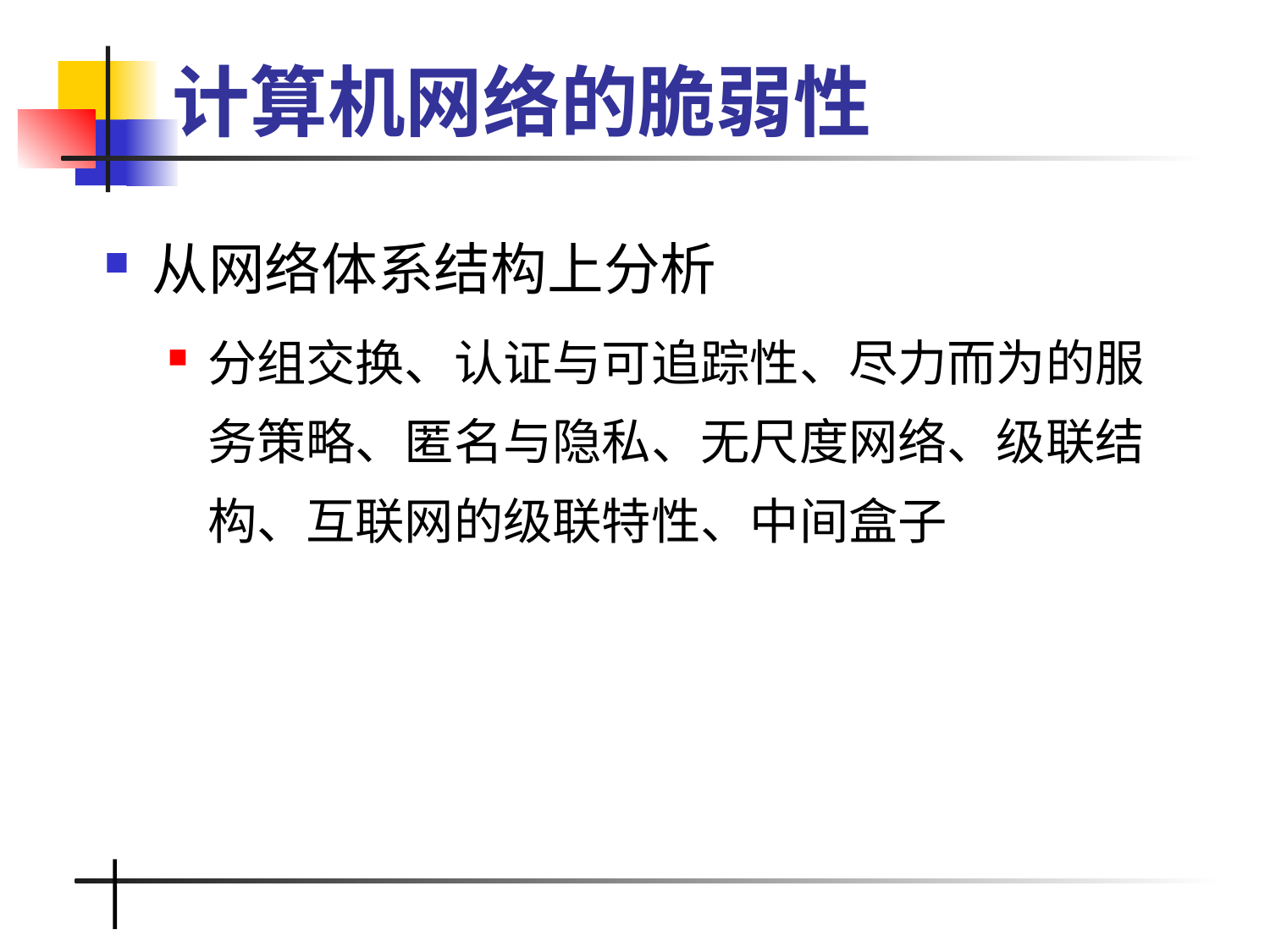

# 计算机网络的脆弱性
从网络体系结构上分析
分组交换、认证与可追踪性、尽力而为的服务策略、匿名与隐私、无尺度网络、级联结构、互联网的级联特性、中间盒子